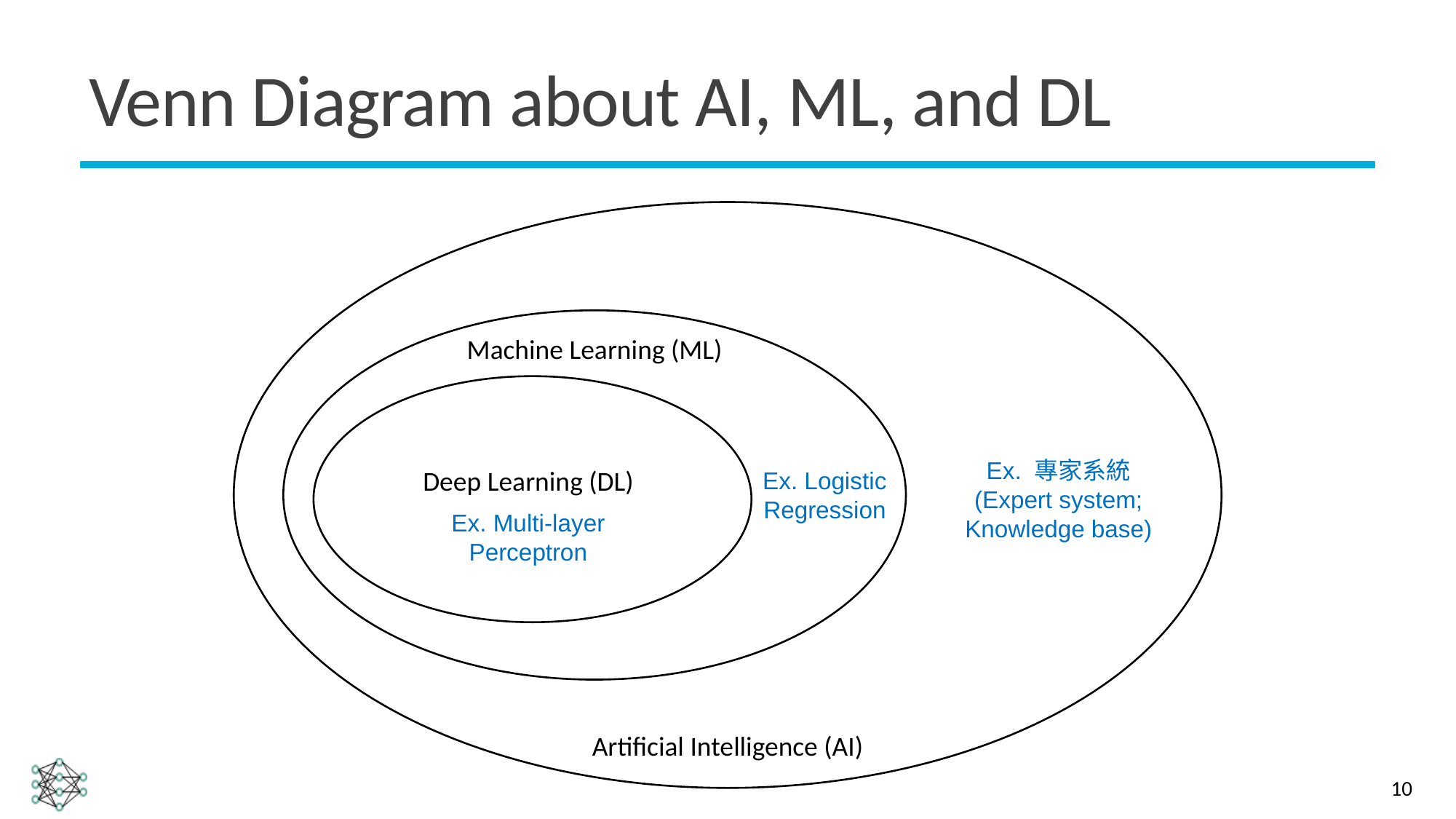

# Venn Diagram about AI, ML, and DL

Machine Learning (ML)

Ex. 專家系統 (Expert system; Knowledge base)
Deep Learning (DL)
Ex. Logistic Regression
Ex. Multi-layer Perceptron
Artificial Intelligence (AI)
10